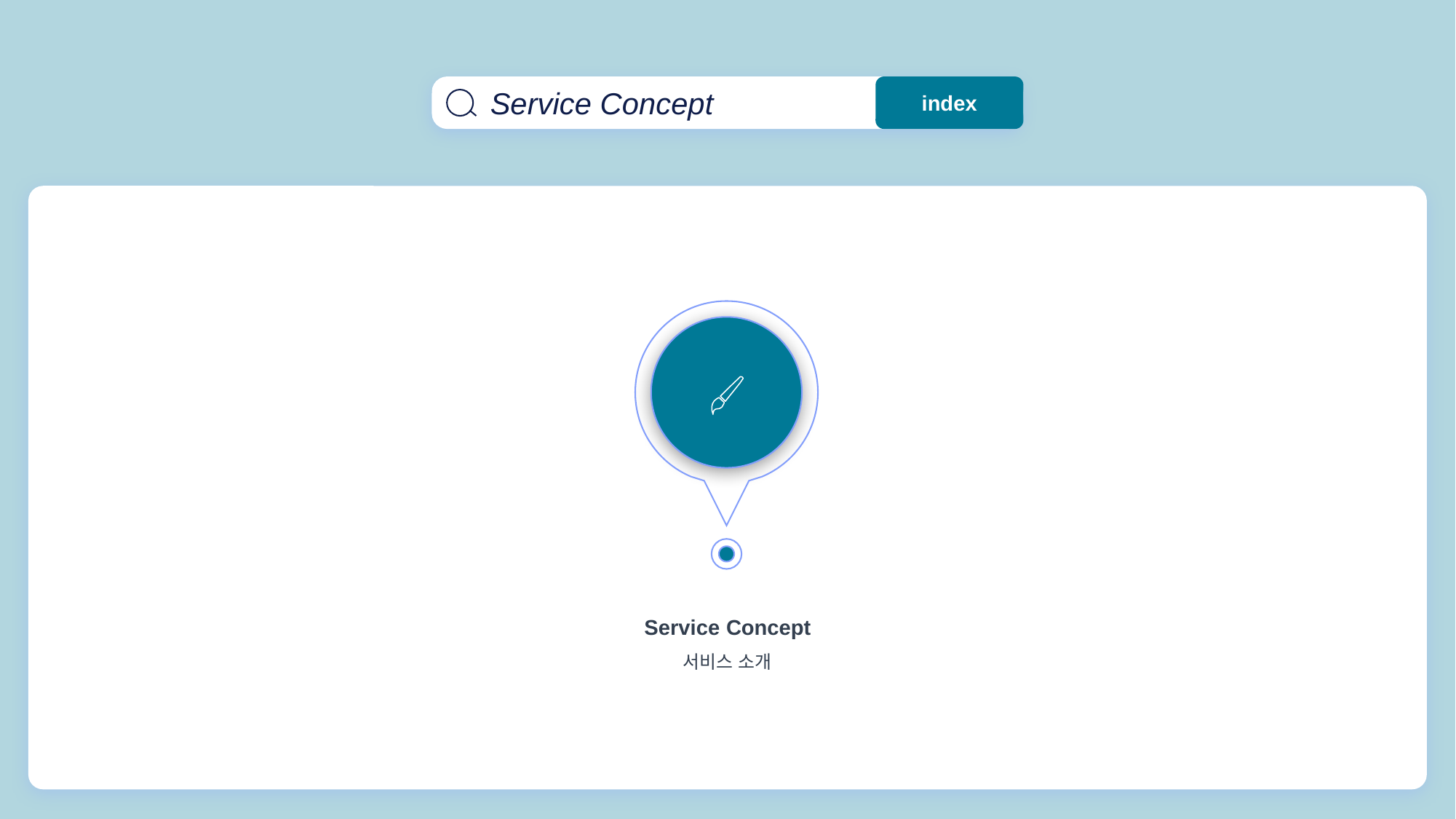

Service Concept
index

Service Concept
서비스 소개